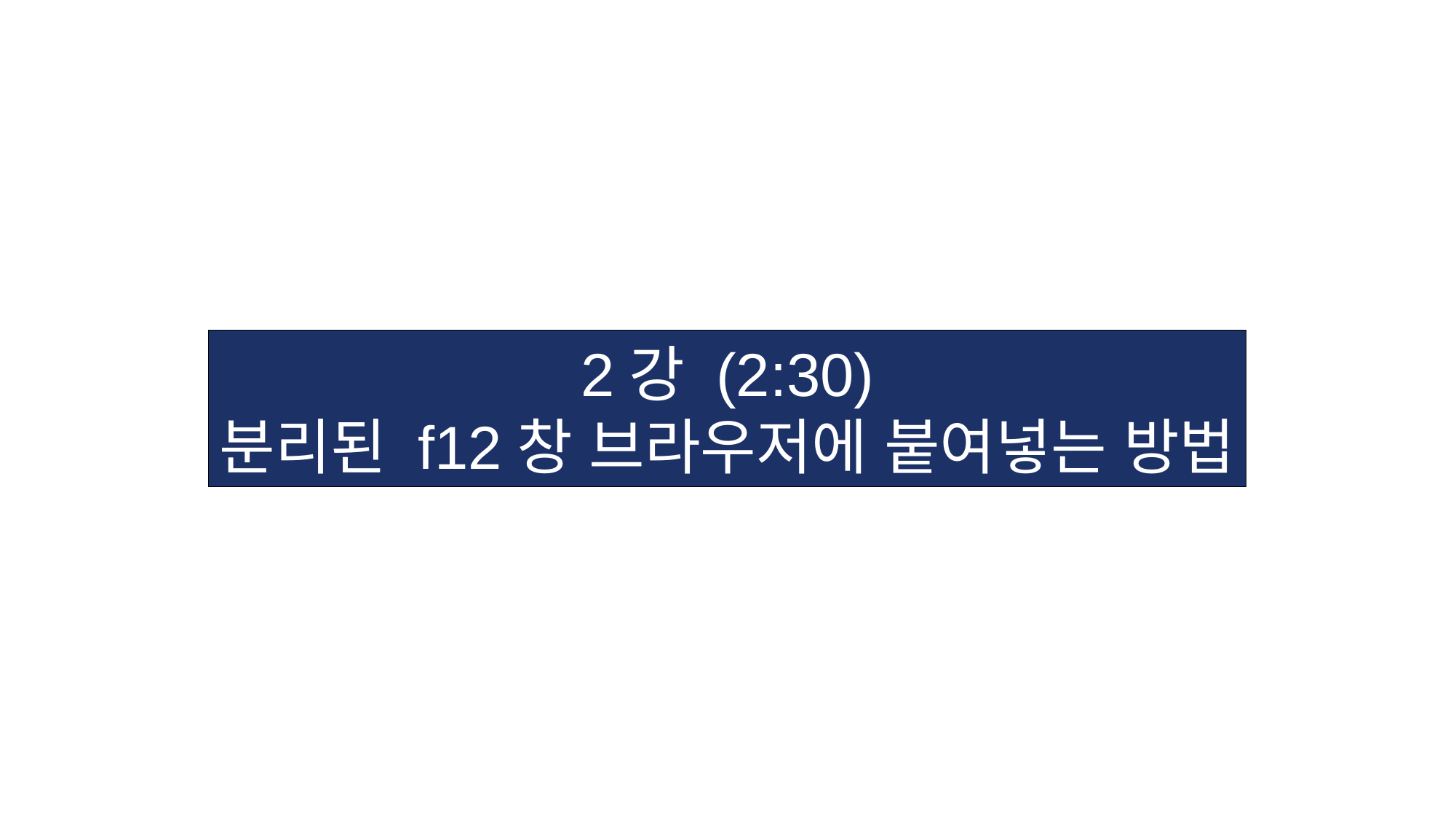

2강 (2:30)
분리된 f12창 브라우저에 붙여넣는 방법